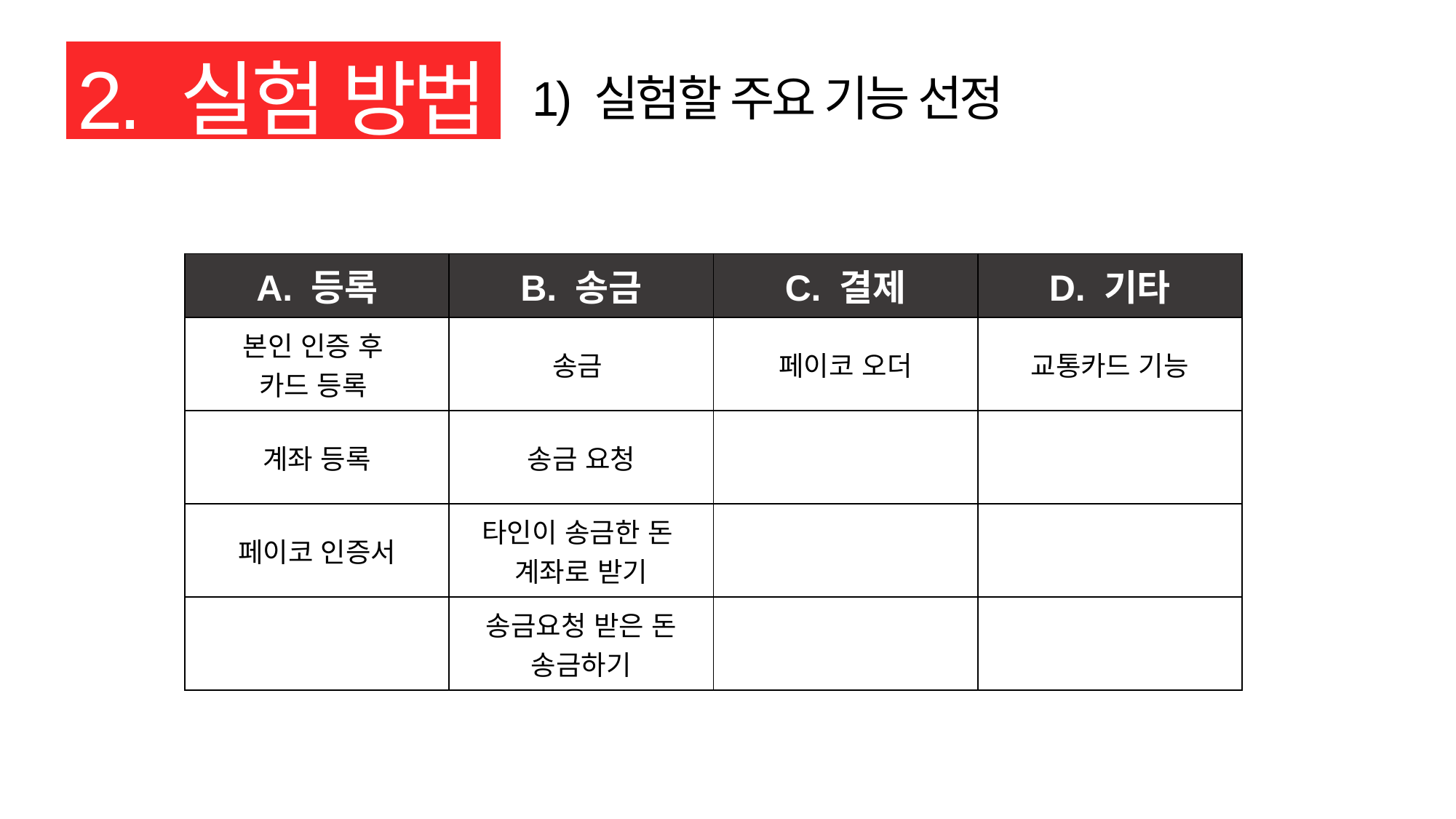

2. 실험 방법

1) 실험할 주요 기능 선정
| A. 등록 | B. 송금 | C. 결제 | D. 기타 |
| --- | --- | --- | --- |
| 본인 인증 후 카드 등록 | 송금 | 페이코 오더 | 교통카드 기능 |
| 계좌 등록 | 송금 요청 |  |  |
| 페이코 인증서 | 타인이 송금한 돈 계좌로 받기 |  |  |
|  | 송금요청 받은 돈 송금하기 |  |  |